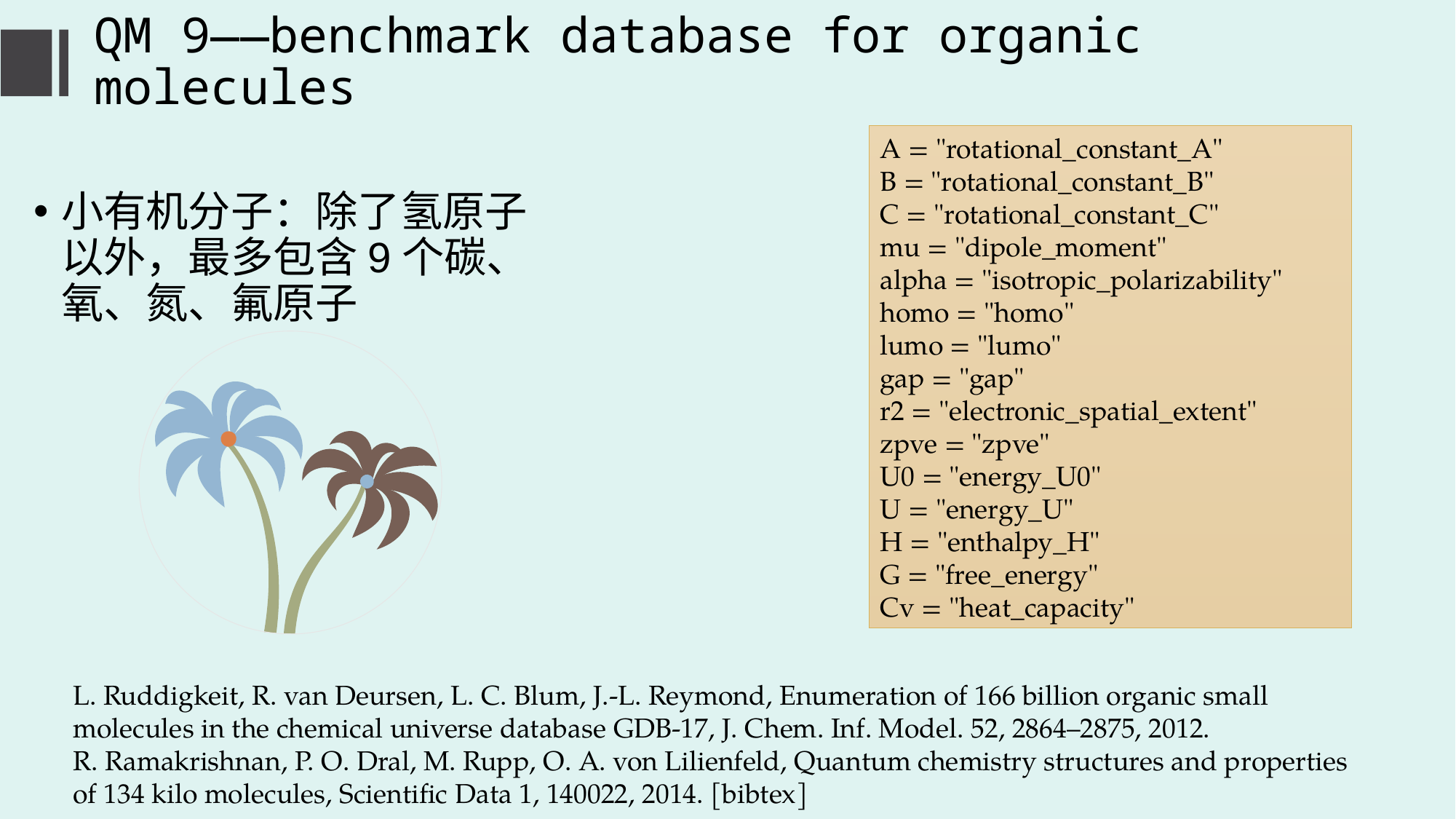

# QM 9——benchmark database for organic molecules
A = "rotational_constant_A"
B = "rotational_constant_B"
C = "rotational_constant_C"
mu = "dipole_moment"
alpha = "isotropic_polarizability"
homo = "homo"
lumo = "lumo"
gap = "gap"
r2 = "electronic_spatial_extent"
zpve = "zpve"
U0 = "energy_U0"
U = "energy_U"
H = "enthalpy_H"
G = "free_energy"
Cv = "heat_capacity"
小有机分子：除了氢原子以外，最多包含9个碳、氧、氮、氟原子

L. Ruddigkeit, R. van Deursen, L. C. Blum, J.-L. Reymond, Enumeration of 166 billion organic small molecules in the chemical universe database GDB-17, J. Chem. Inf. Model. 52, 2864–2875, 2012.
R. Ramakrishnan, P. O. Dral, M. Rupp, O. A. von Lilienfeld, Quantum chemistry structures and properties of 134 kilo molecules, Scientific Data 1, 140022, 2014. [bibtex]